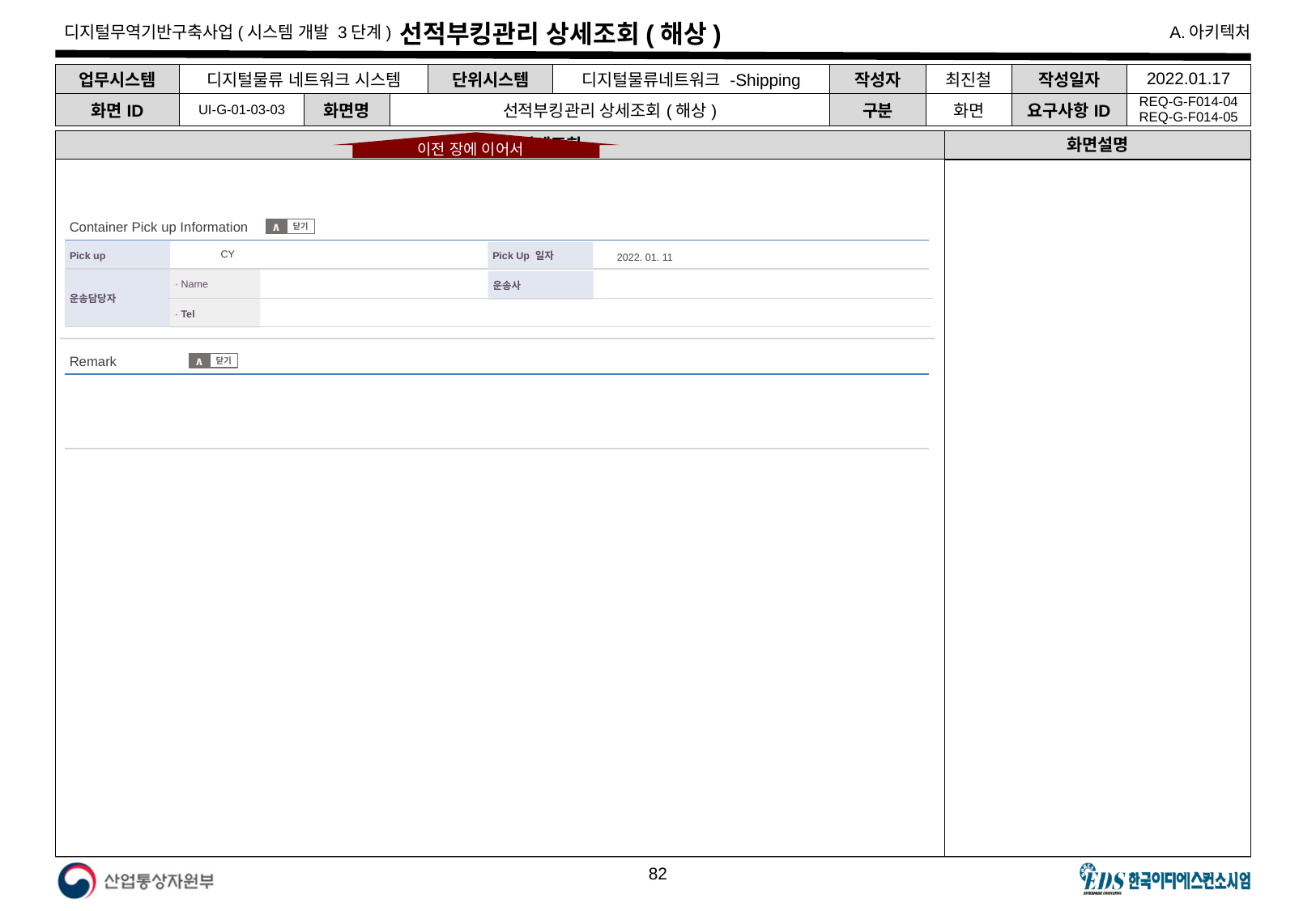

# 선적부킹관리 상세조회(해상)
| 업무시스템 | 디지털물류 네트워크 시스템 |  |  | 단위시스템 | 디지털물류네트워크 -Shipping | 작성자 | 최진철 | 작성일자 | 2022.01.17 |
| --- | --- | --- | --- | --- | --- | --- | --- | --- | --- |
| 화면ID | UI-G-01-03-03 | 화면명 | 선적부킹관리 상세조회(해상) |  |  | 구분 | 화면 | 요구사항ID | REQ-G-F014-04 REQ-G-F014-05 |
선적부킹 관리 상세조회
화면설명

이전 장에 이어서

Container Pick up Information
닫기
∧
Pick up
Pick Up 일자
CY
2022. 01. 11

· Name
운송담당자
운송사
· Tel
Remark
닫기
∧